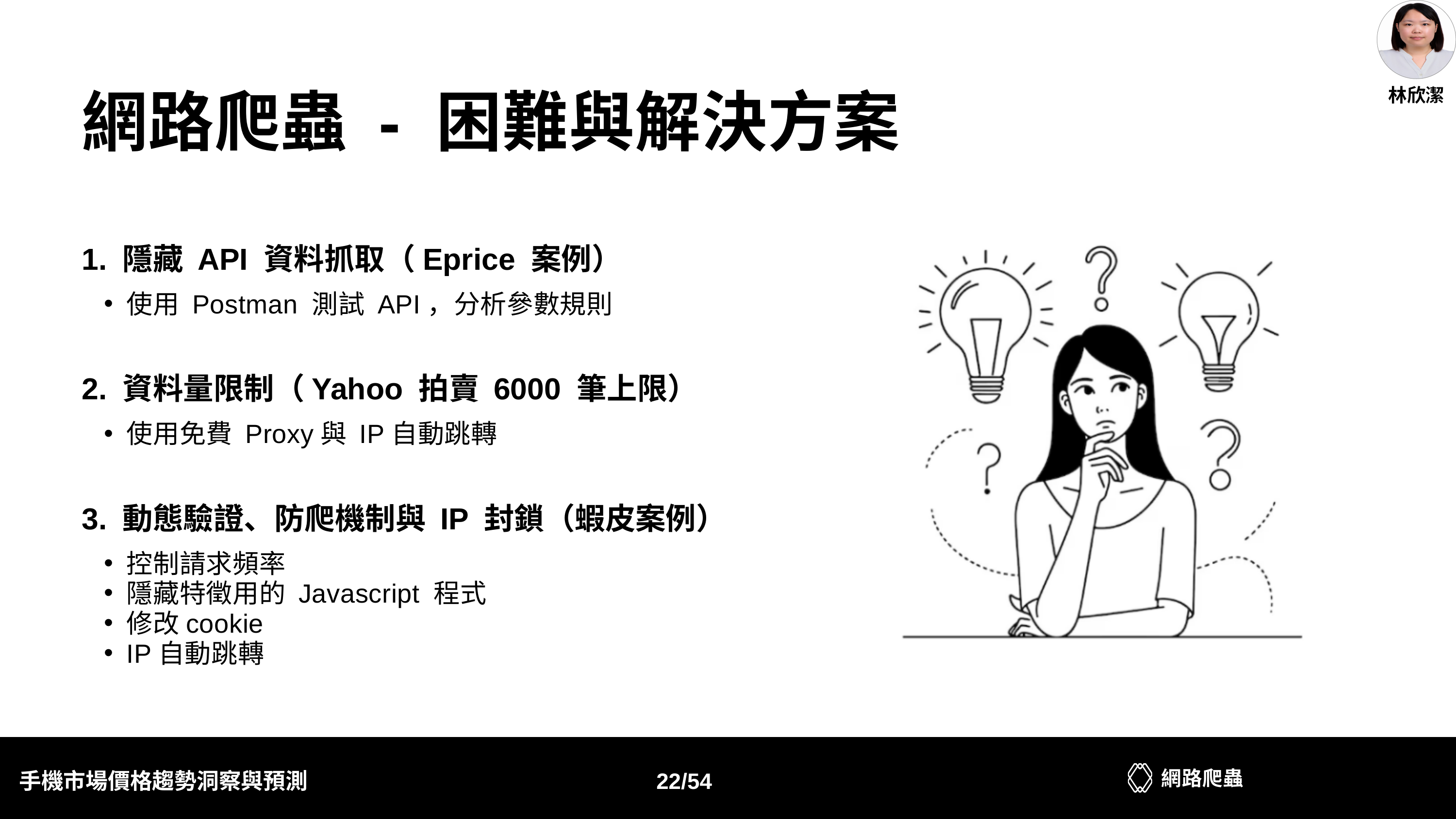

林欣潔
網路爬蟲 - 困難與解決方案

1. 隱藏 API 資料抓取（Eprice 案例）
使用 Postman 測試 API，分析參數規則
2. 資料量限制（Yahoo 拍賣 6000 筆上限）
使用免費 Proxy與 IP自動跳轉
3. 動態驗證、防爬機制與 IP 封鎖（蝦皮案例）
控制請求頻率
隱藏特徵用的 Javascript 程式
修改cookie
IP自動跳轉

網路爬蟲